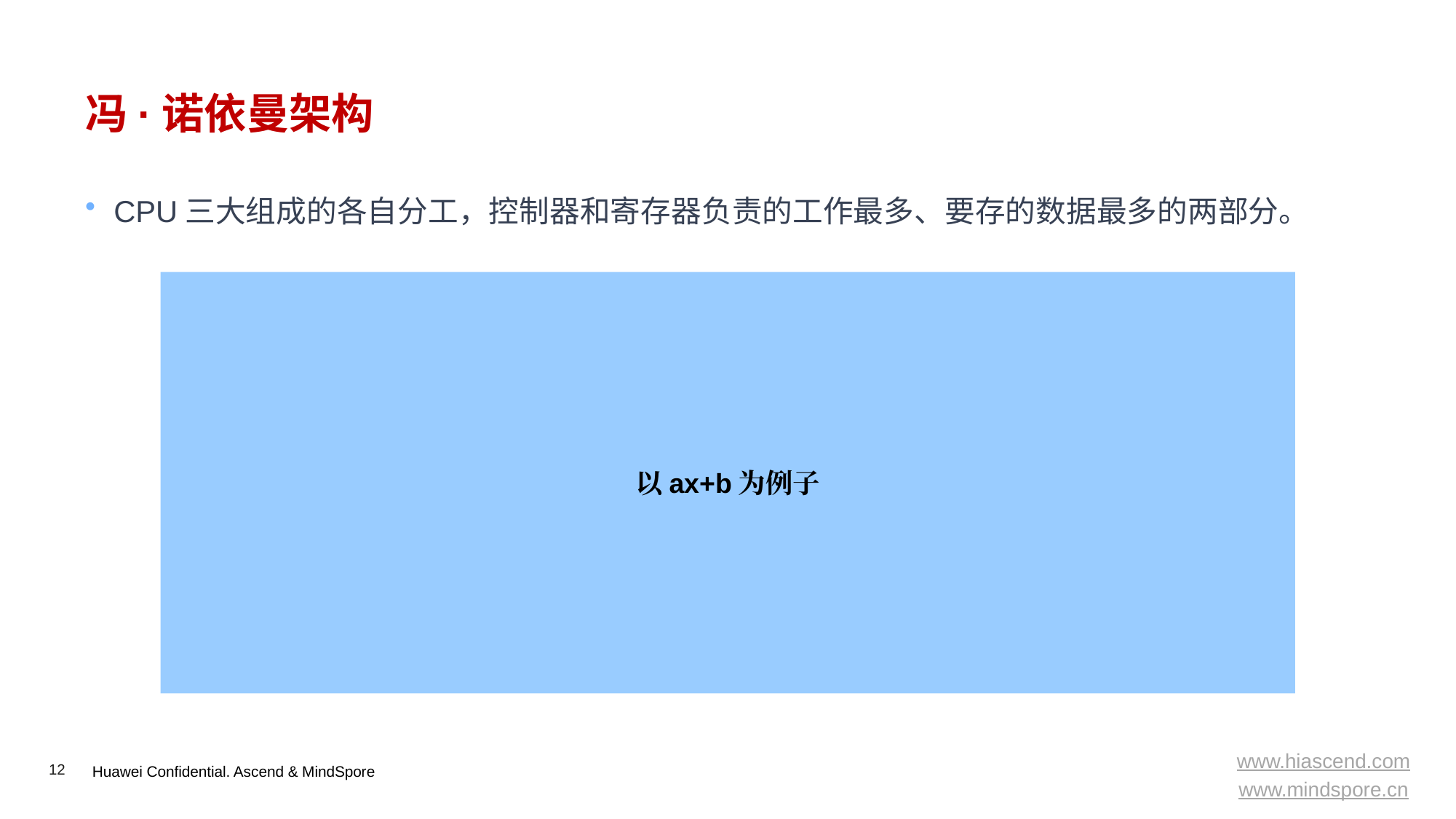

# 冯·诺依曼架构
CPU三大组成的各自分工，控制器和寄存器负责的工作最多、要存的数据最多的两部分。
以ax+b为例子